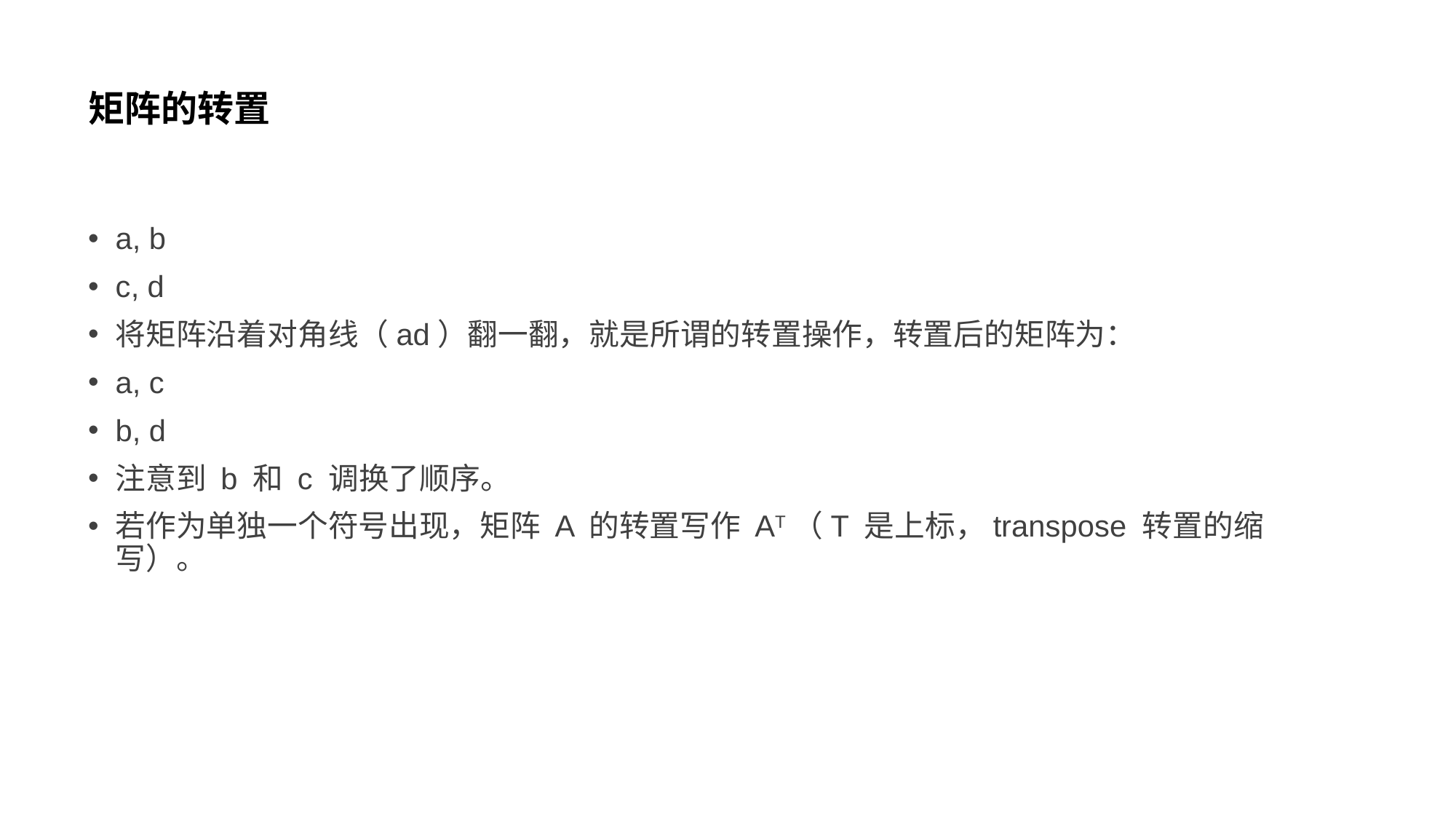

# 矩阵的转置
a, b
c, d
将矩阵沿着对角线（ad）翻一翻，就是所谓的转置操作，转置后的矩阵为：
a, c
b, d
注意到 b 和 c 调换了顺序。
若作为单独一个符号出现，矩阵 A 的转置写作 AT（T 是上标，transpose 转置的缩写）。